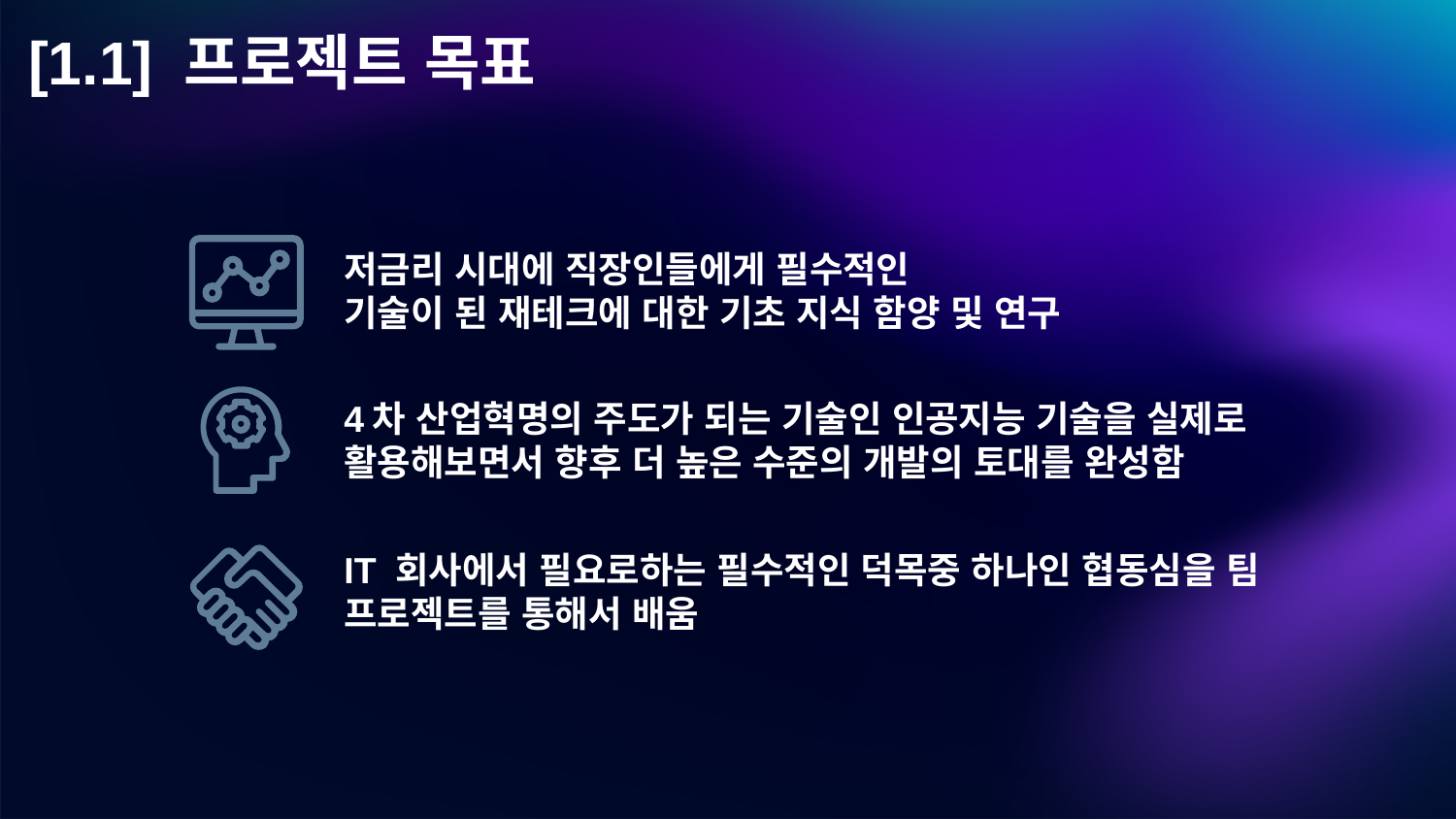

# [1.1] 프로젝트 목표

저금리 시대에 직장인들에게 필수적인
기술이 된 재테크에 대한 기초 지식 함양 및 연구

4차 산업혁명의 주도가 되는 기술인 인공지능 기술을 실제로 활용해보면서 향후 더 높은 수준의 개발의 토대를 완성함

IT 회사에서 필요로하는 필수적인 덕목중 하나인 협동심을 팀 프로젝트를 통해서 배움